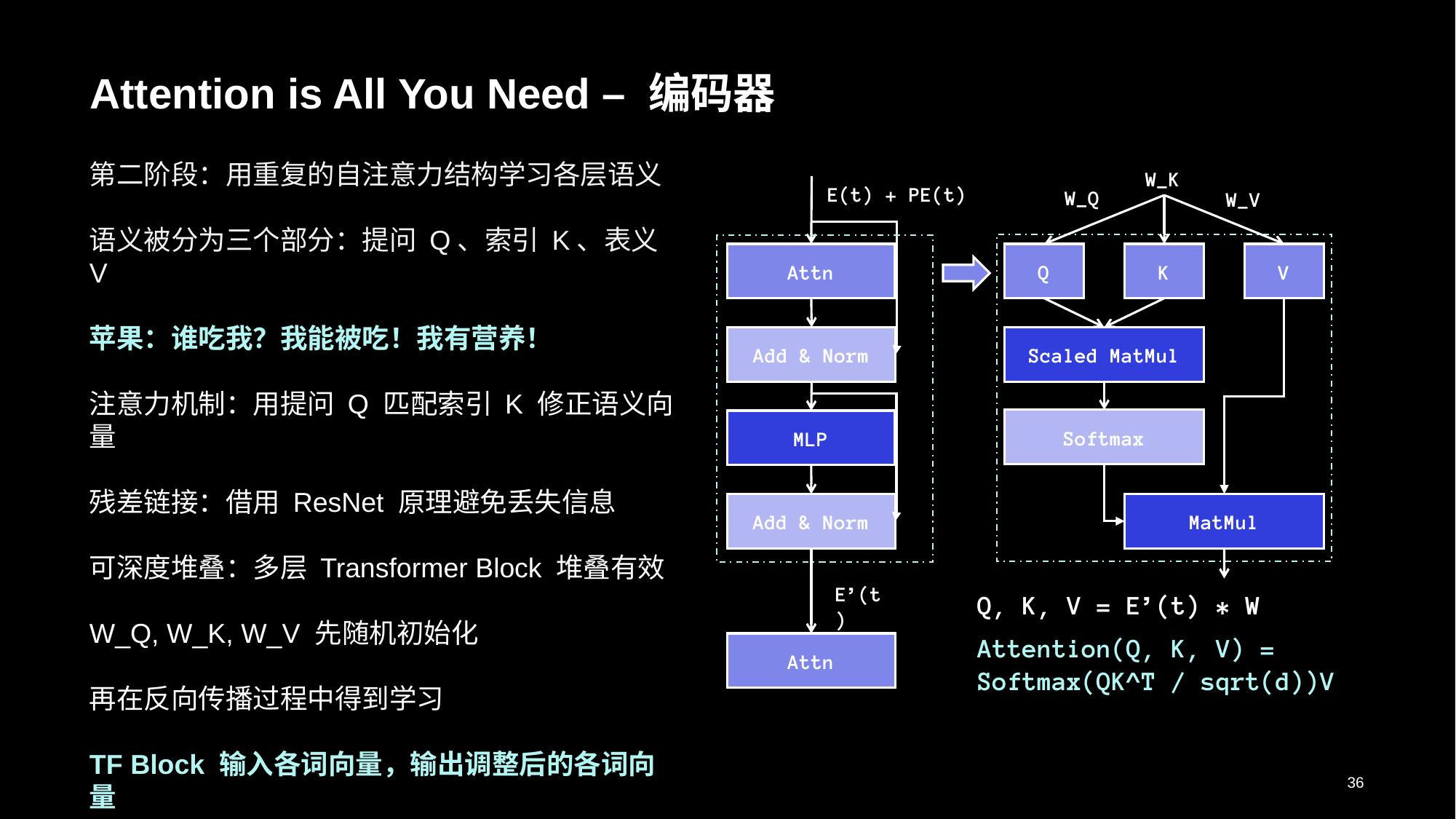

# Attention is All You Need – 编码器
第二阶段：用重复的自注意力结构学习各层语义

语义被分为三个部分：提问 Q、索引 K、表义 V

苹果：谁吃我？我能被吃！我有营养！

注意力机制：用提问 Q 匹配索引 K 修正语义向量

残差链接：借用 ResNet 原理避免丢失信息

可深度堆叠：多层 Transformer Block 堆叠有效

W_Q, W_K, W_V 先随机初始化

再在反向传播过程中得到学习

TF Block 输入各词向量，输出调整后的各词向量
W_K
E(t) + PE(t)
W_Q
W_V

Attn
Q
K
V

Add & Norm
Scaled MatMul
Softmax
MLP
Add & Norm
MatMul
E’(t)
Q, K, V = E’(t) * W
Attention(Q, K, V) = Softmax(QK^T / sqrt(d))V
Attn
36